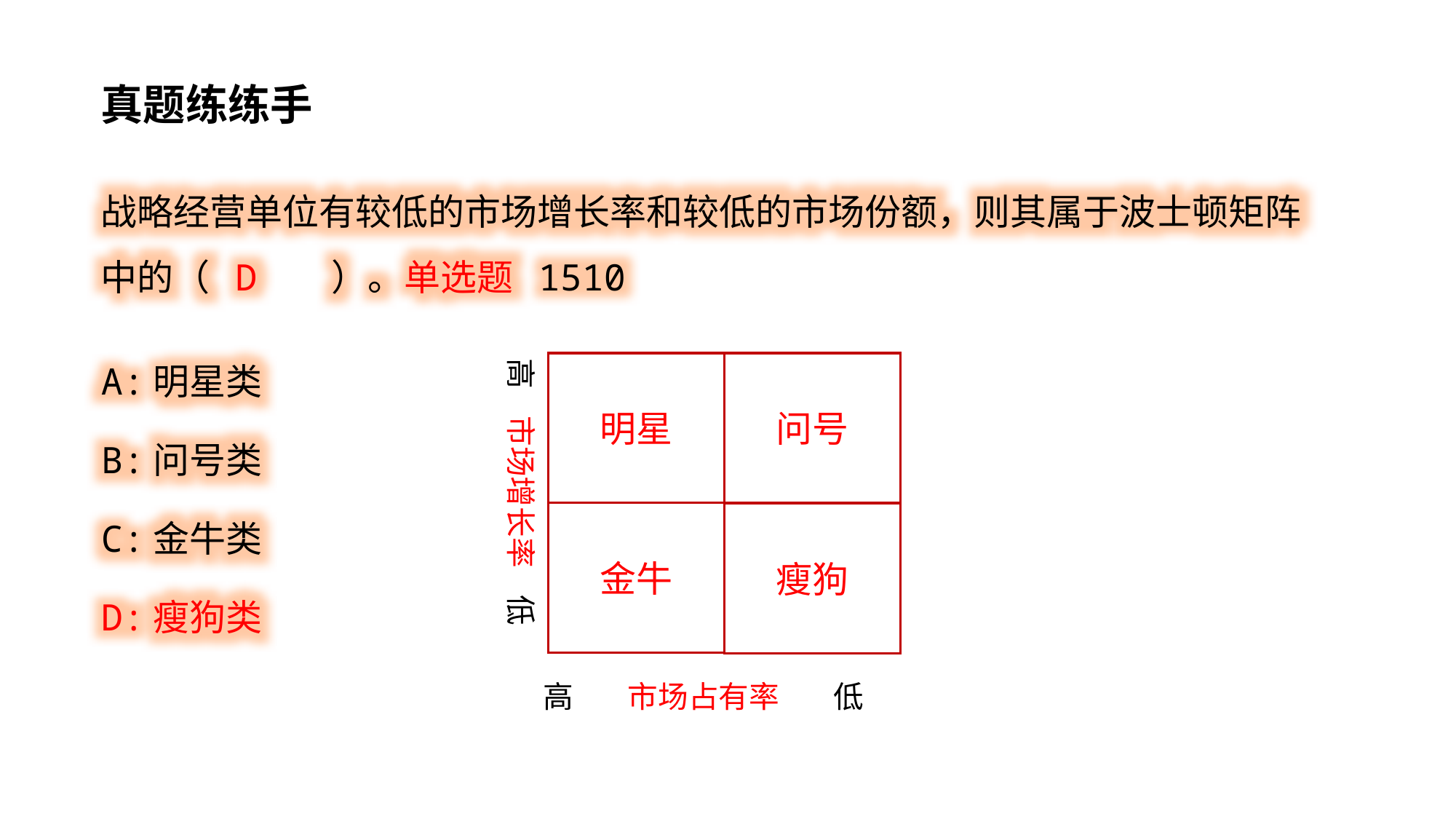

真题练练手
战略经营单位有较低的市场增长率和较低的市场份额，则其属于波士顿矩阵中的（  D   ）。单选题  1510

A:明星类

B:问号类

C:金牛类

D:瘦狗类
高    市场增长率    低
明星
问号
金牛
瘦狗
高        市场占有率        低